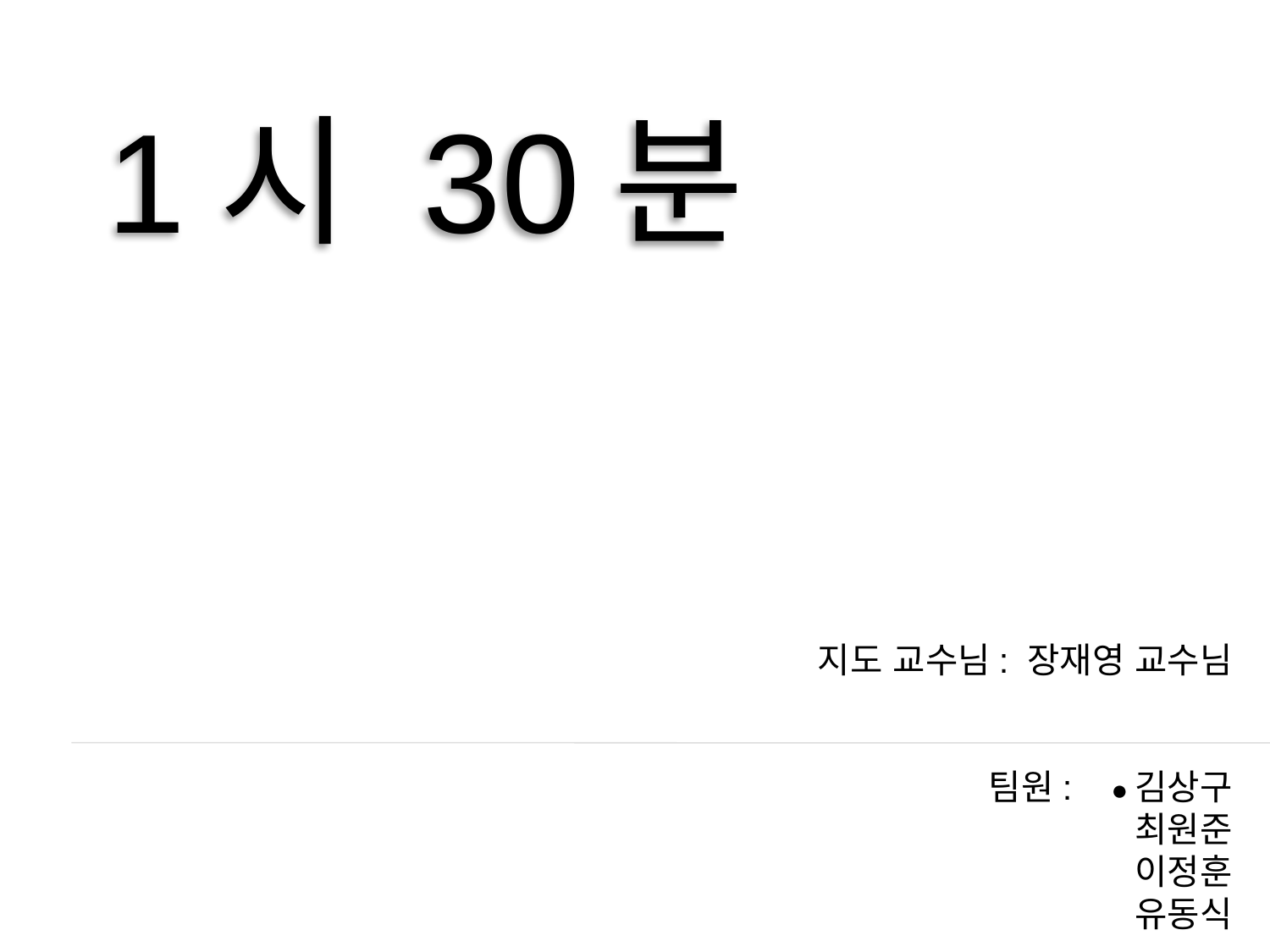

1시 30분
지도 교수님: 장재영 교수님

팀원:    ●김상구
	최원준
	이정훈
	유동식